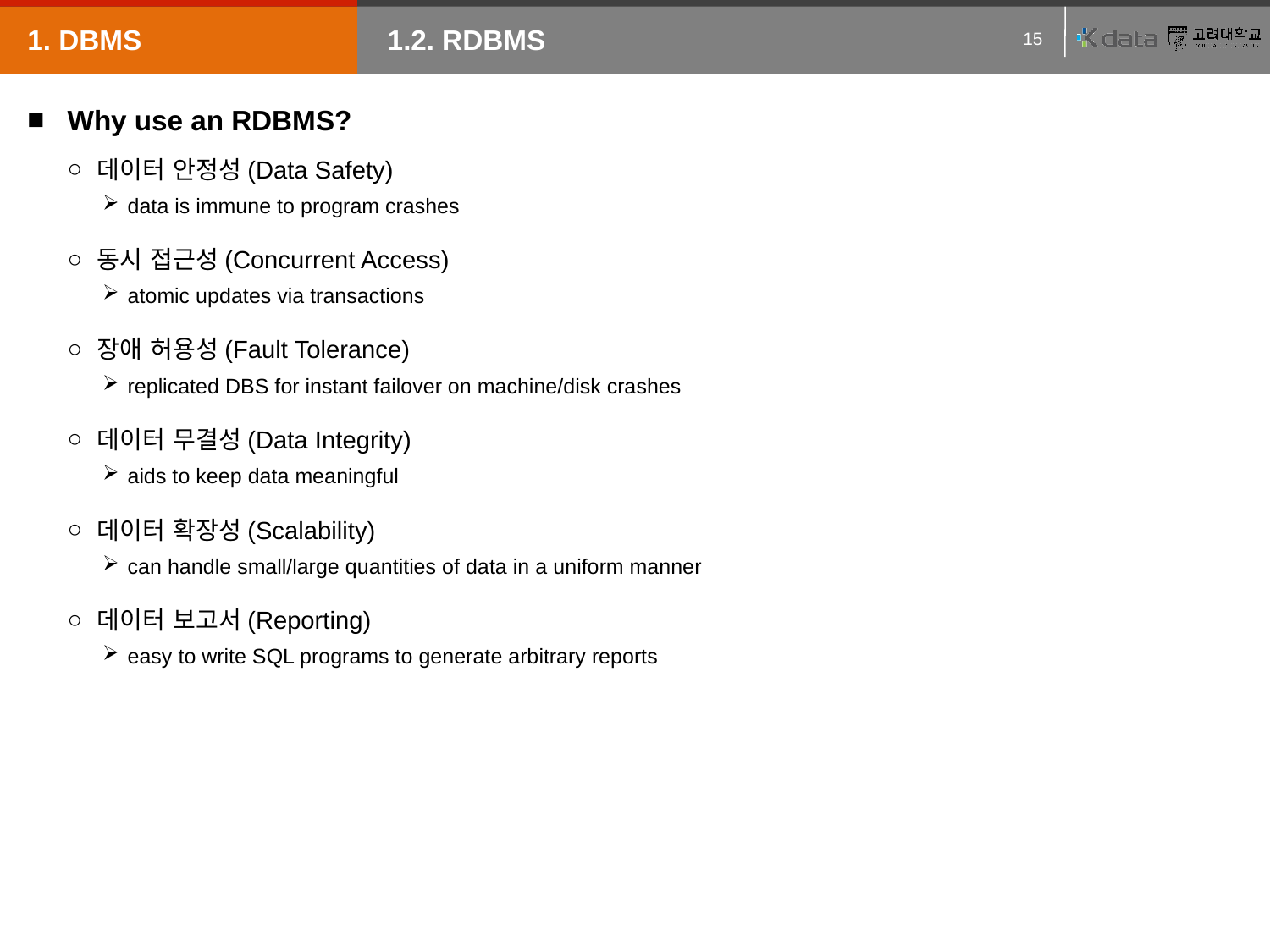

1. DBMS
1.2. RDBMS
Why use an RDBMS?
데이터 안정성(Data Safety)
data is immune to program crashes
동시 접근성(Concurrent Access)
atomic updates via transactions
장애 허용성(Fault Tolerance)
replicated DBS for instant failover on machine/disk crashes
데이터 무결성(Data Integrity)
aids to keep data meaningful
데이터 확장성(Scalability)
can handle small/large quantities of data in a uniform manner
데이터 보고서(Reporting)
easy to write SQL programs to generate arbitrary reports